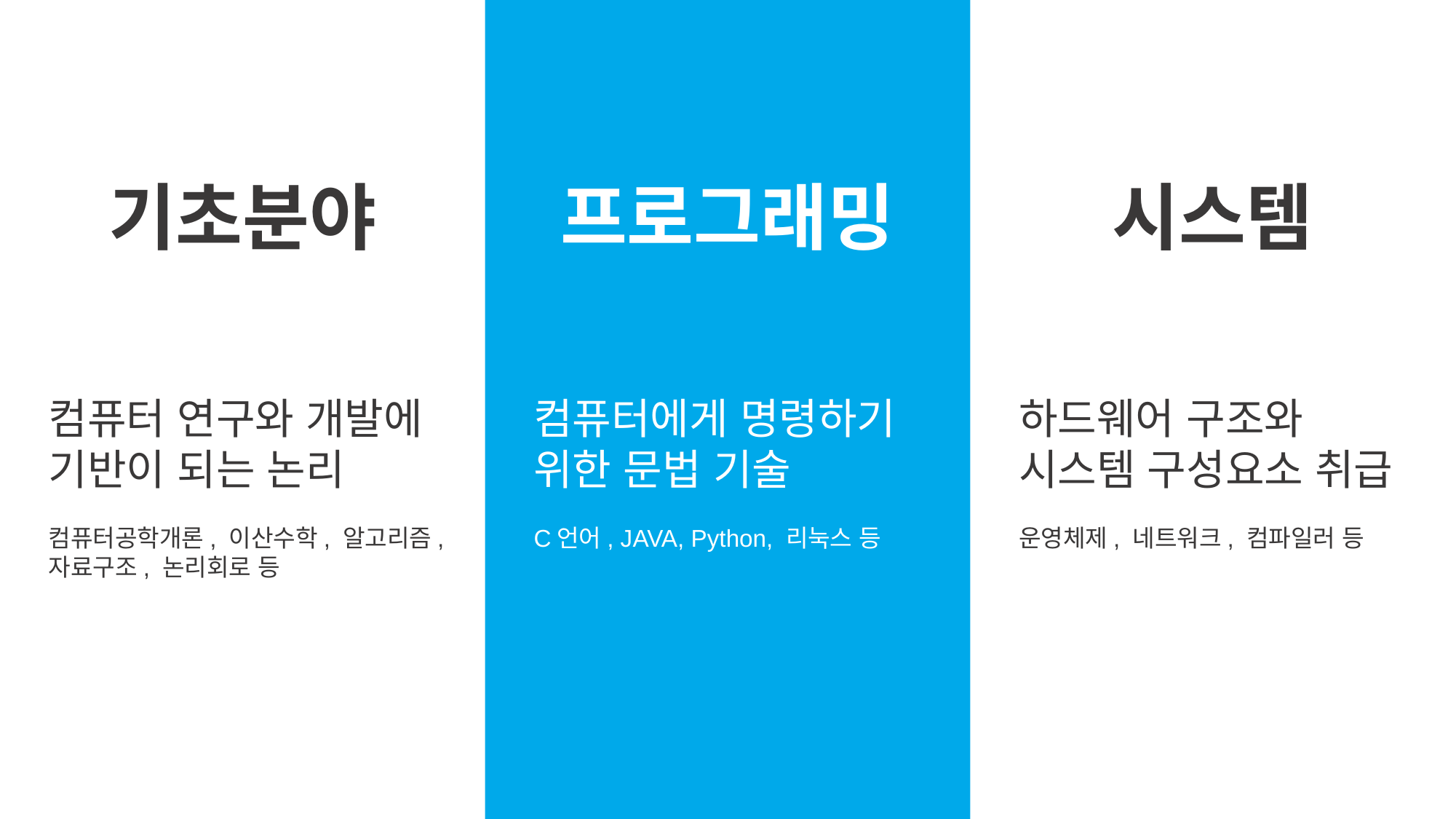

기초분야
프로그래밍
시스템
컴퓨터 연구와 개발에
기반이 되는 논리

컴퓨터공학개론, 이산수학, 알고리즘,
자료구조, 논리회로 등
컴퓨터에게 명령하기
위한 문법 기술

C언어, JAVA, Python, 리눅스 등
하드웨어 구조와
시스템 구성요소 취급

운영체제, 네트워크, 컴파일러 등